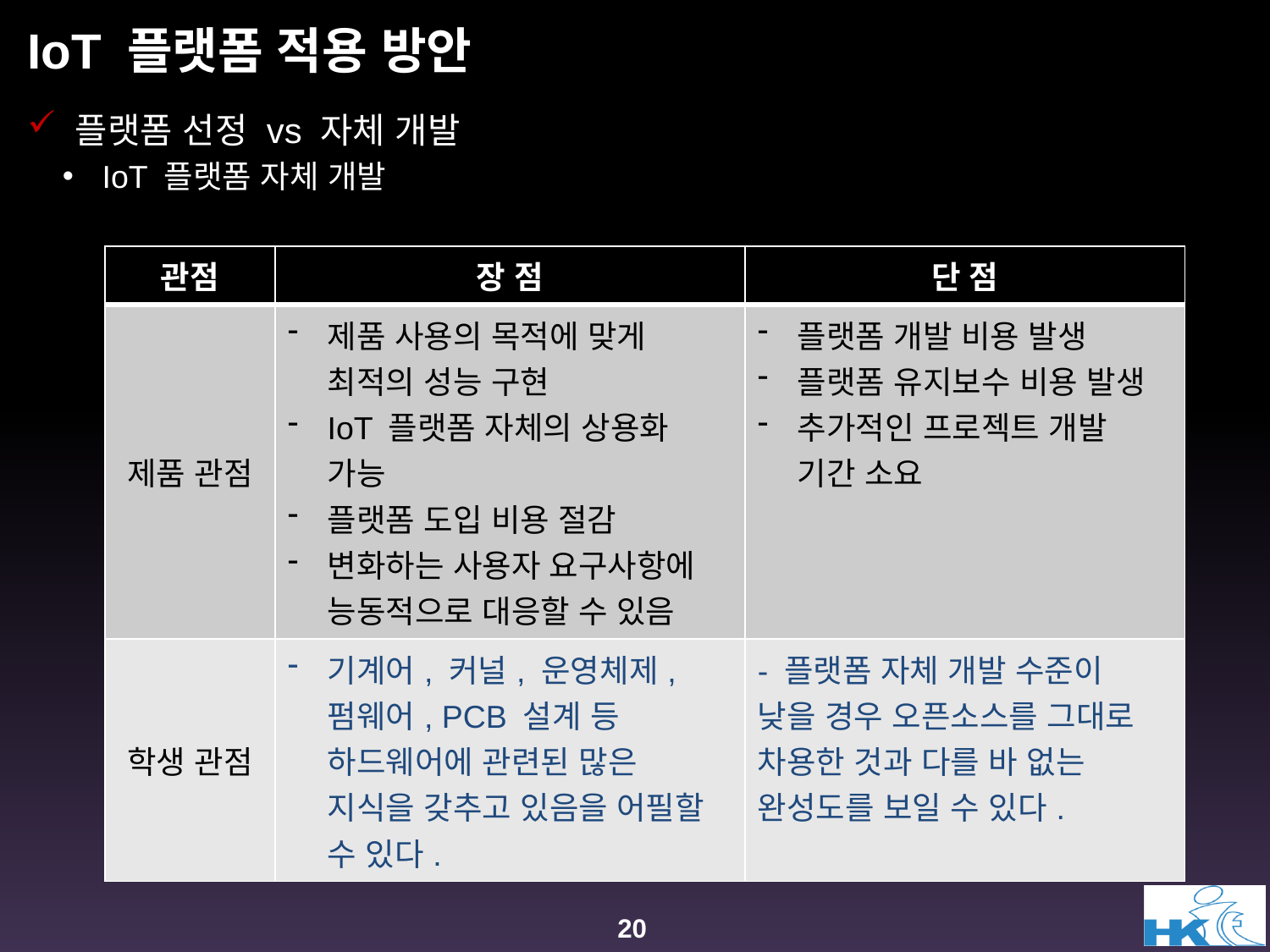

# IoT 플랫폼 적용 방안
플랫폼 선정 vs 자체 개발
IoT 플랫폼 자체 개발
| 관점 | 장 점 | 단 점 |
| --- | --- | --- |
| 제품 관점 | 제품 사용의 목적에 맞게 최적의 성능 구현 IoT 플랫폼 자체의 상용화 가능 플랫폼 도입 비용 절감 변화하는 사용자 요구사항에 능동적으로 대응할 수 있음 | 플랫폼 개발 비용 발생 플랫폼 유지보수 비용 발생 추가적인 프로젝트 개발 기간 소요 |
| 학생 관점 | 기계어, 커널, 운영체제, 펌웨어, PCB 설계 등 하드웨어에 관련된 많은 지식을 갖추고 있음을 어필할 수 있다. | - 플랫폼 자체 개발 수준이 낮을 경우 오픈소스를 그대로 차용한 것과 다를 바 없는 완성도를 보일 수 있다. |
20